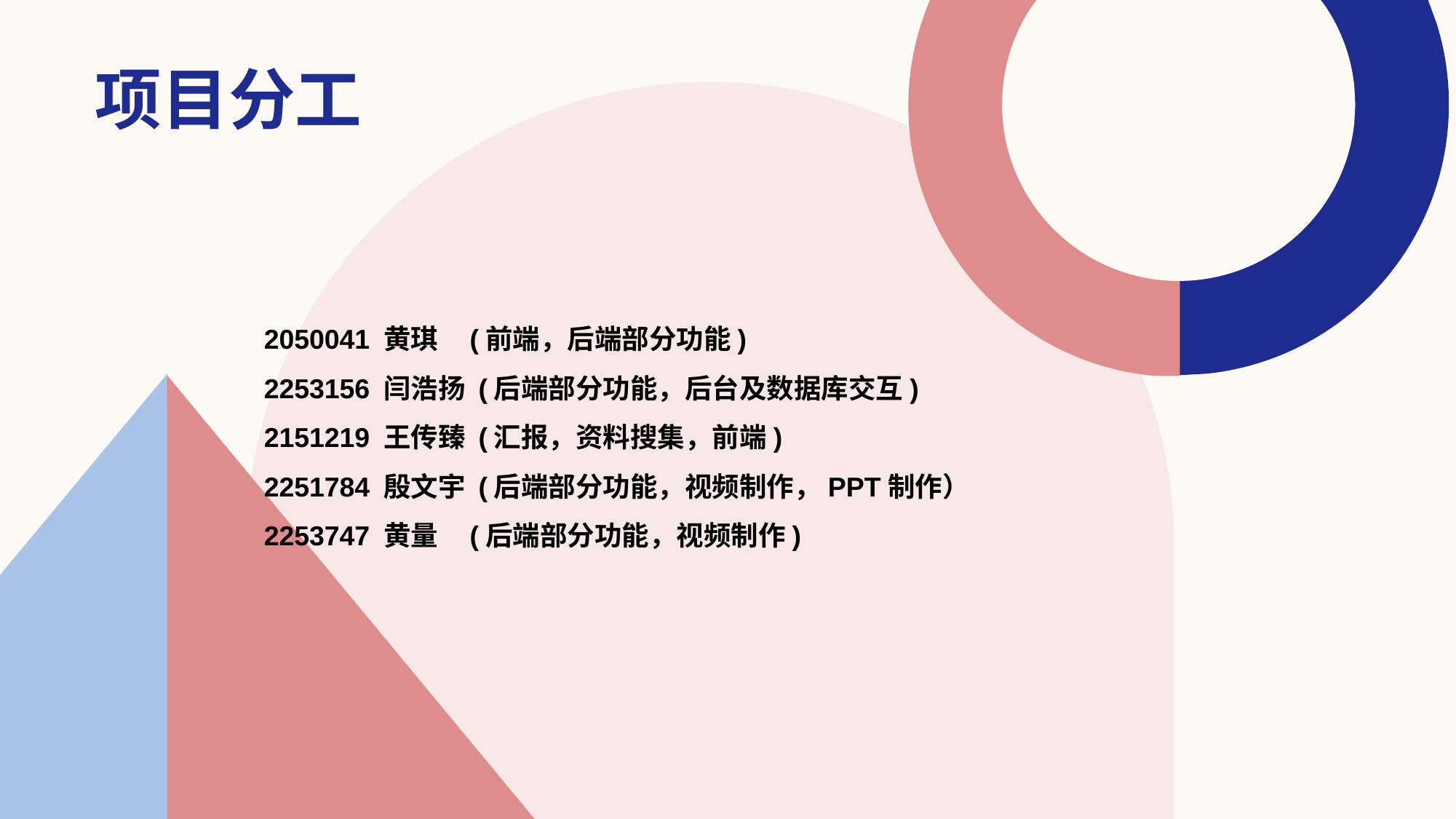

# 项目分工
2050041 黄琪    (前端，后端部分功能)
2253156 闫浩扬 (后端部分功能，后台及数据库交互)
2151219 王传臻 (汇报，资料搜集，前端)
2251784 殷文宇 (后端部分功能，视频制作，PPT制作）
2253747 黄量    (后端部分功能，视频制作)